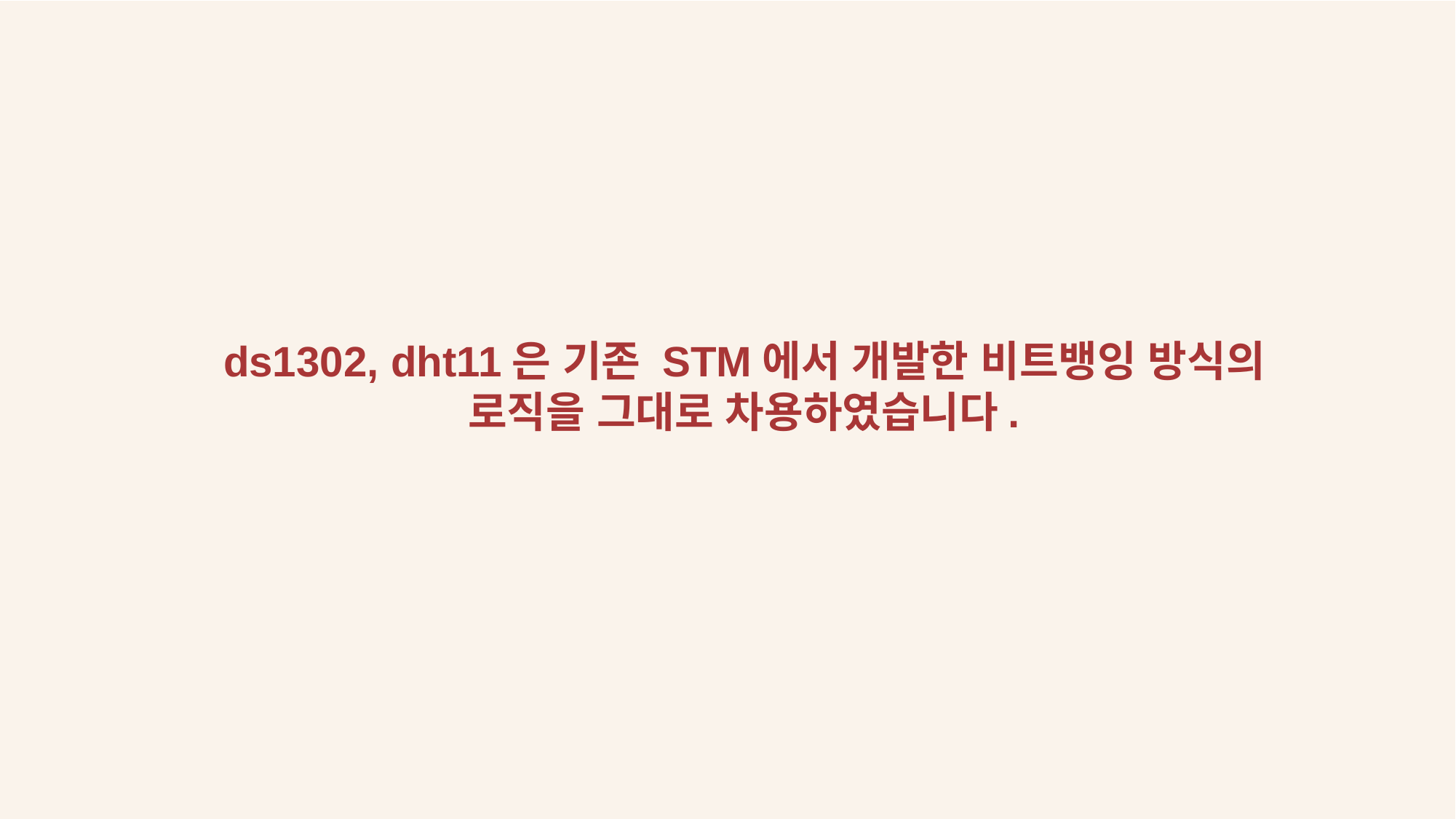

ds1302, dht11은 기존 STM에서 개발한 비트뱅잉 방식의 로직을 그대로 차용하였습니다.